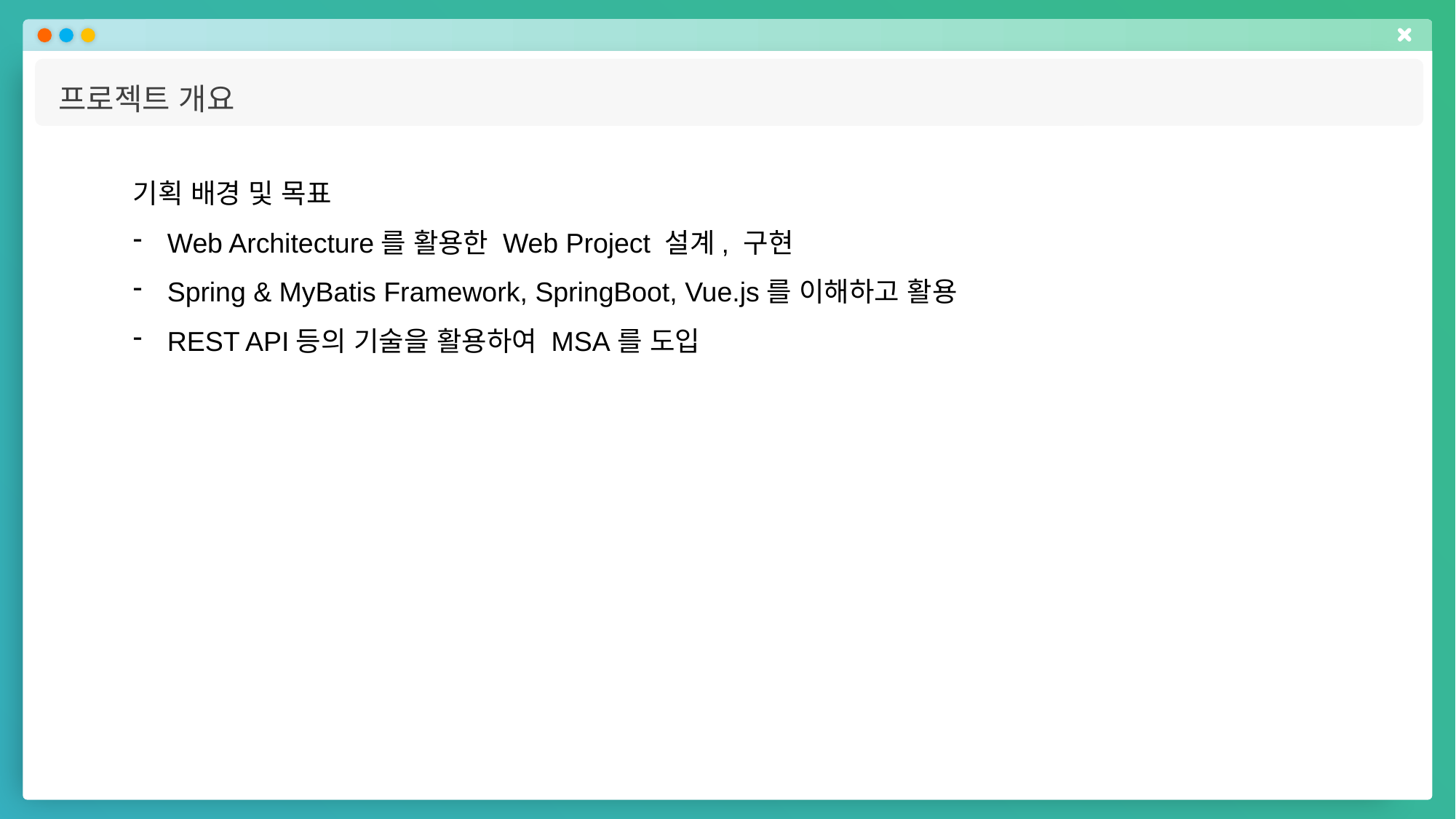

프로젝트 개요
기획 배경 및 목표
Web Architecture를 활용한 Web Project 설계, 구현
Spring & MyBatis Framework, SpringBoot, Vue.js를 이해하고 활용
REST API등의 기술을 활용하여 MSA를 도입